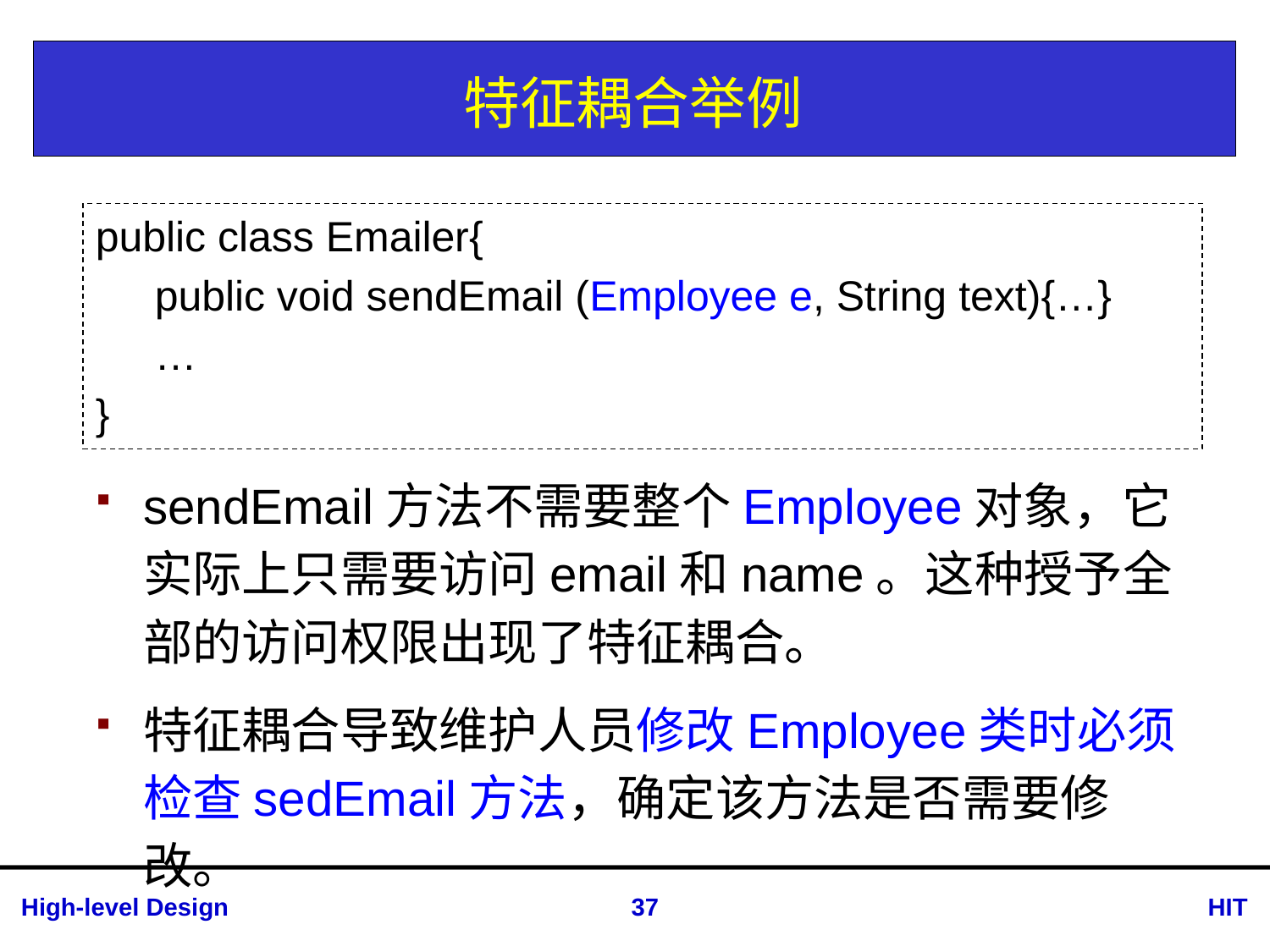

# 特征耦合举例
public class Emailer{
     public void sendEmail (Employee e, String text){…}
     …
}
sendEmail方法不需要整个Employee对象，它实际上只需要访问email和name。这种授予全部的访问权限出现了特征耦合。
特征耦合导致维护人员修改Employee类时必须检查sedEmail方法，确定该方法是否需要修改。